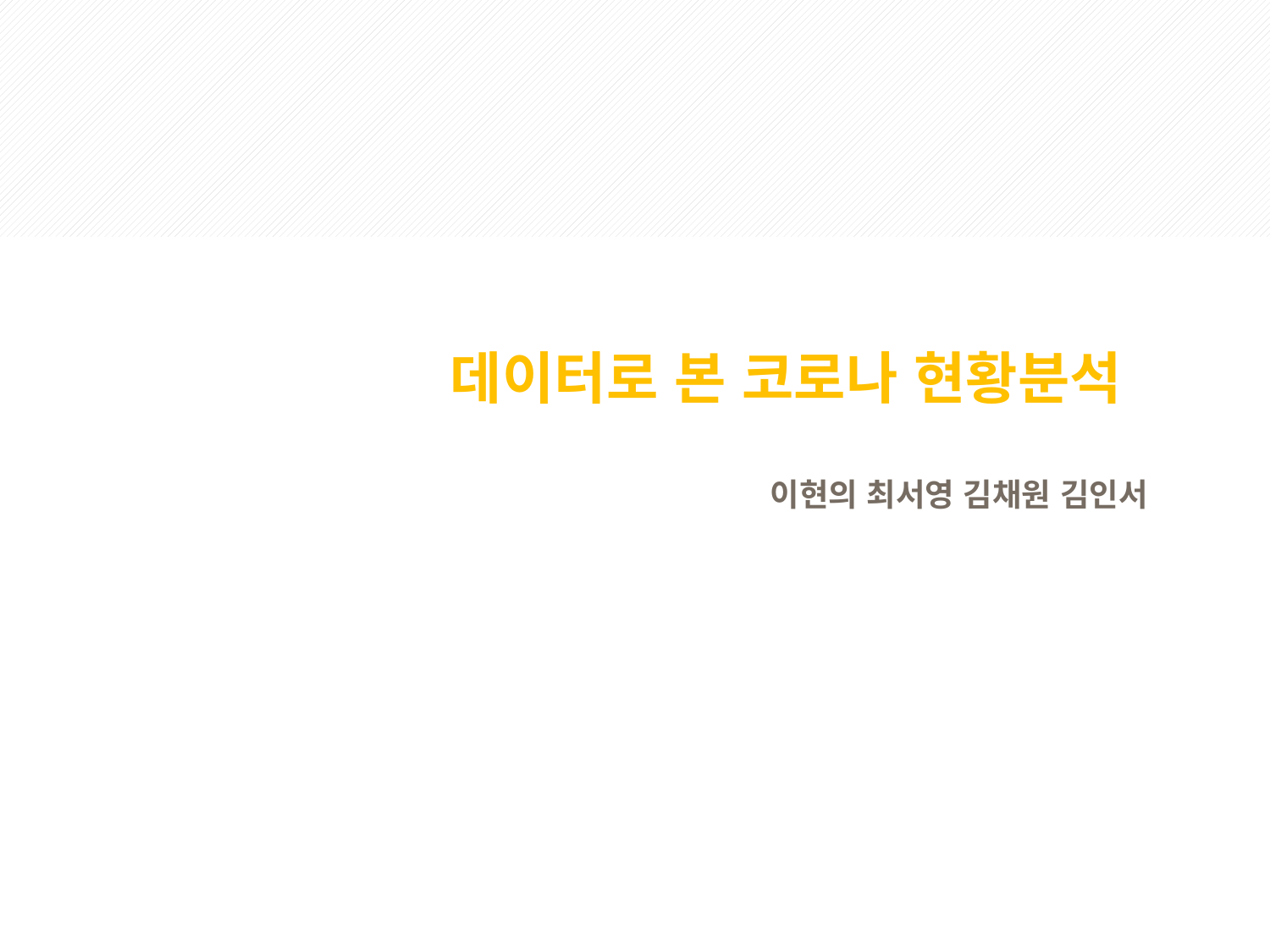

데이터로 본 코로나 현황분석
이현의 최서영 김채원 김인서